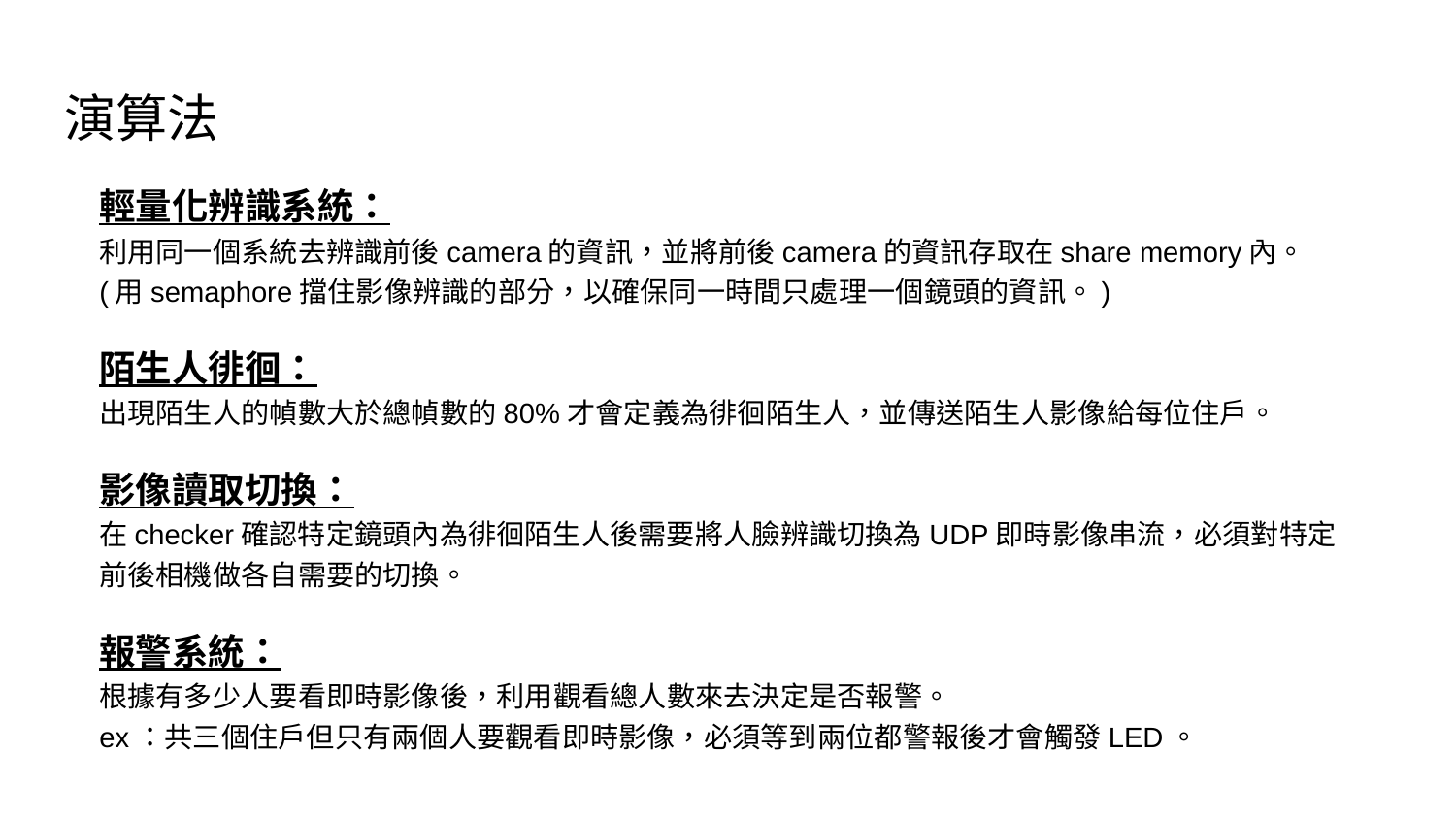

# 演算法
輕量化辨識系統：
利用同一個系統去辨識前後camera的資訊，並將前後camera的資訊存取在share memory內。
(用semaphore擋住影像辨識的部分，以確保同一時間只處理一個鏡頭的資訊。)

陌生人徘徊：
出現陌生人的幀數大於總幀數的80%才會定義為徘徊陌生人，並傳送陌生人影像給每位住戶。

影像讀取切換：
在checker確認特定鏡頭內為徘徊陌生人後需要將人臉辨識切換為UDP即時影像串流，必須對特定前後相機做各自需要的切換。

報警系統：
根據有多少人要看即時影像後，利用觀看總人數來去決定是否報警。
ex：共三個住戶但只有兩個人要觀看即時影像，必須等到兩位都警報後才會觸發LED。